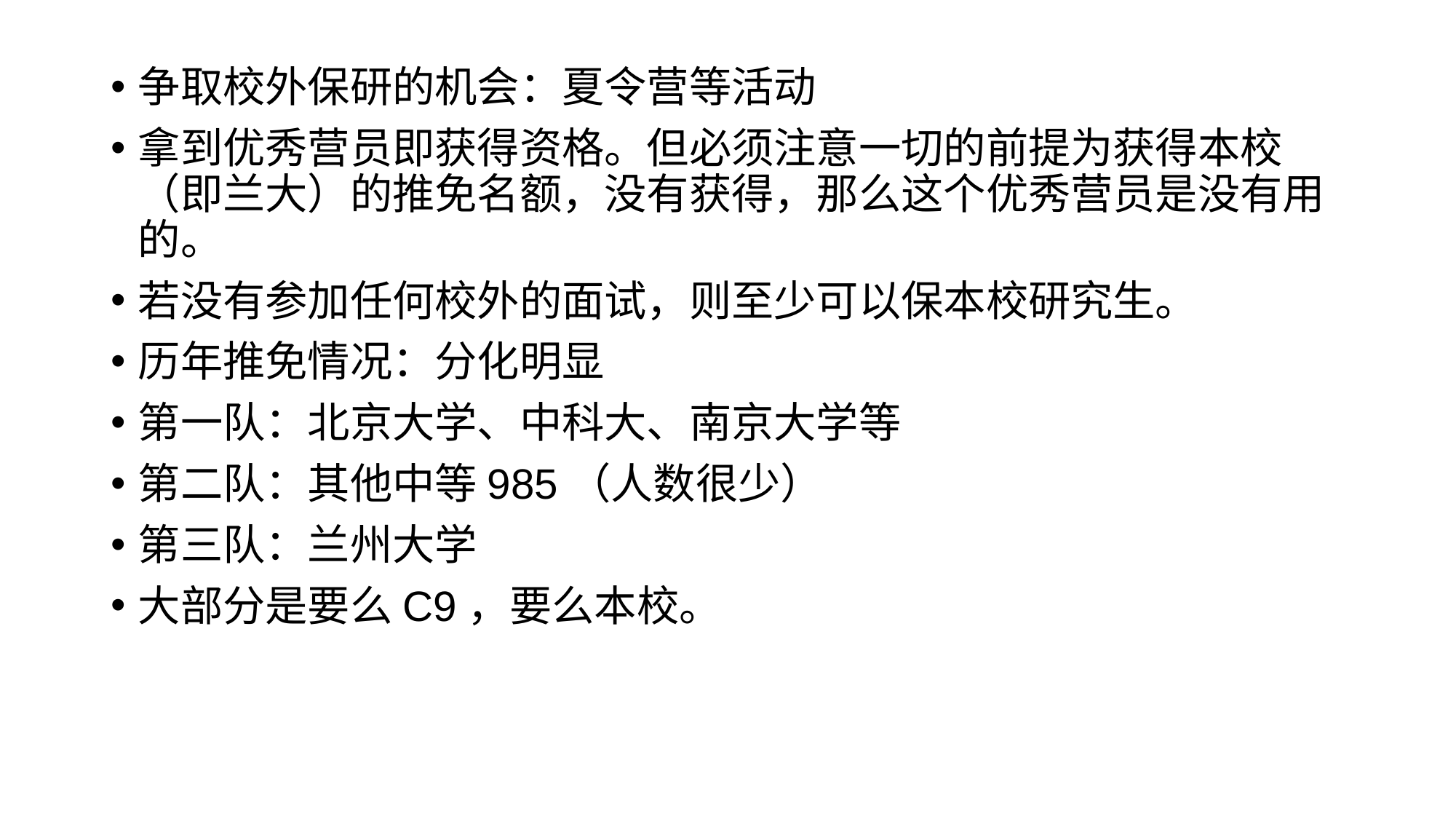

争取校外保研的机会：夏令营等活动
拿到优秀营员即获得资格。但必须注意一切的前提为获得本校（即兰大）的推免名额，没有获得，那么这个优秀营员是没有用的。
若没有参加任何校外的面试，则至少可以保本校研究生。
历年推免情况：分化明显
第一队：北京大学、中科大、南京大学等
第二队：其他中等985（人数很少）
第三队：兰州大学
大部分是要么C9，要么本校。